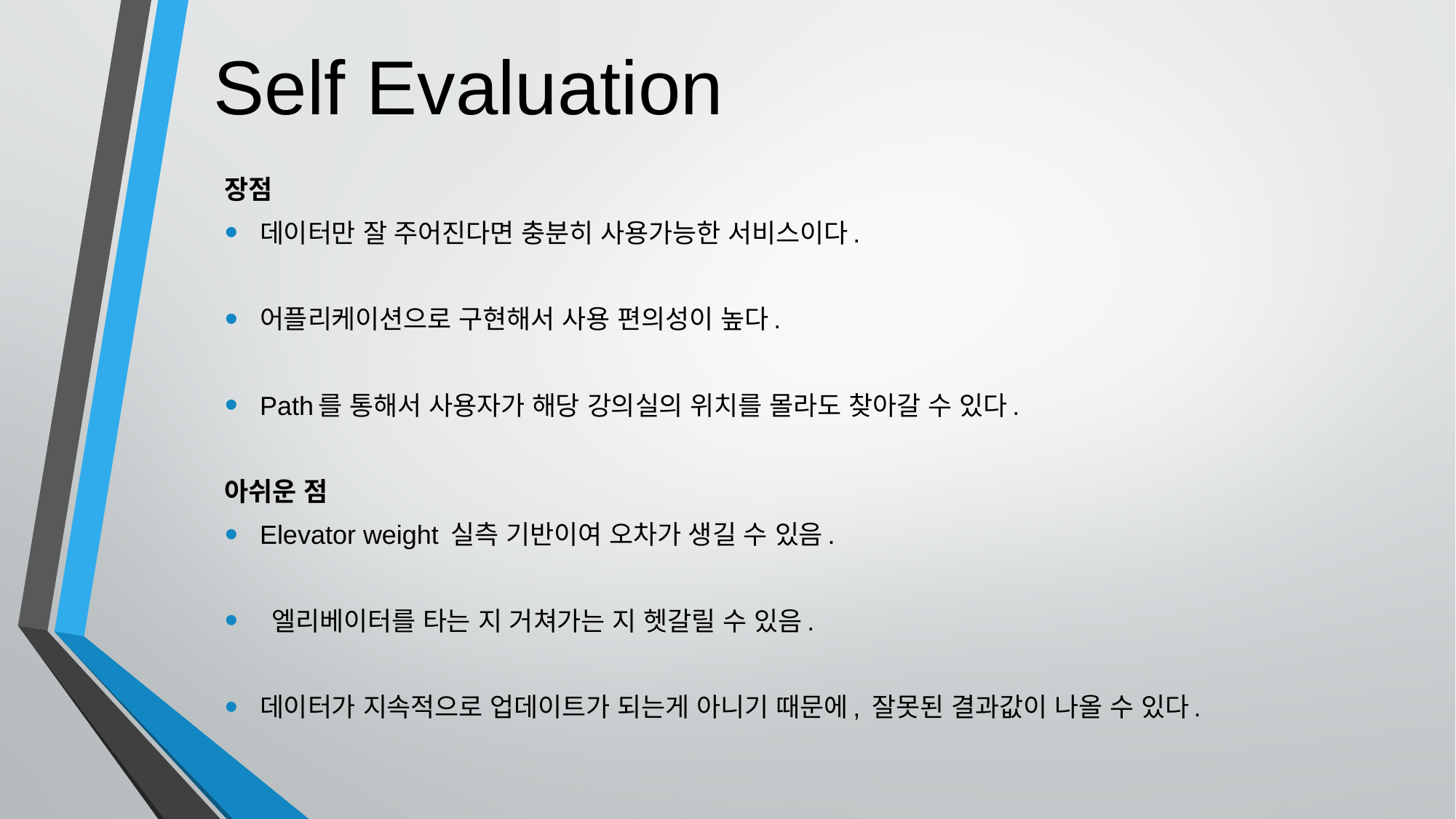

# Self Evaluation

장점
데이터만 잘 주어진다면 충분히 사용가능한 서비스이다.

어플리케이션으로 구현해서 사용 편의성이 높다.

Path를 통해서 사용자가 해당 강의실의 위치를 몰라도 찾아갈 수 있다.

아쉬운 점
Elevator weight 실측 기반이여 오차가 생길 수 있음.

 엘리베이터를 타는 지 거쳐가는 지 헷갈릴 수 있음.

데이터가 지속적으로 업데이트가 되는게 아니기 때문에, 잘못된 결과값이 나올 수 있다.